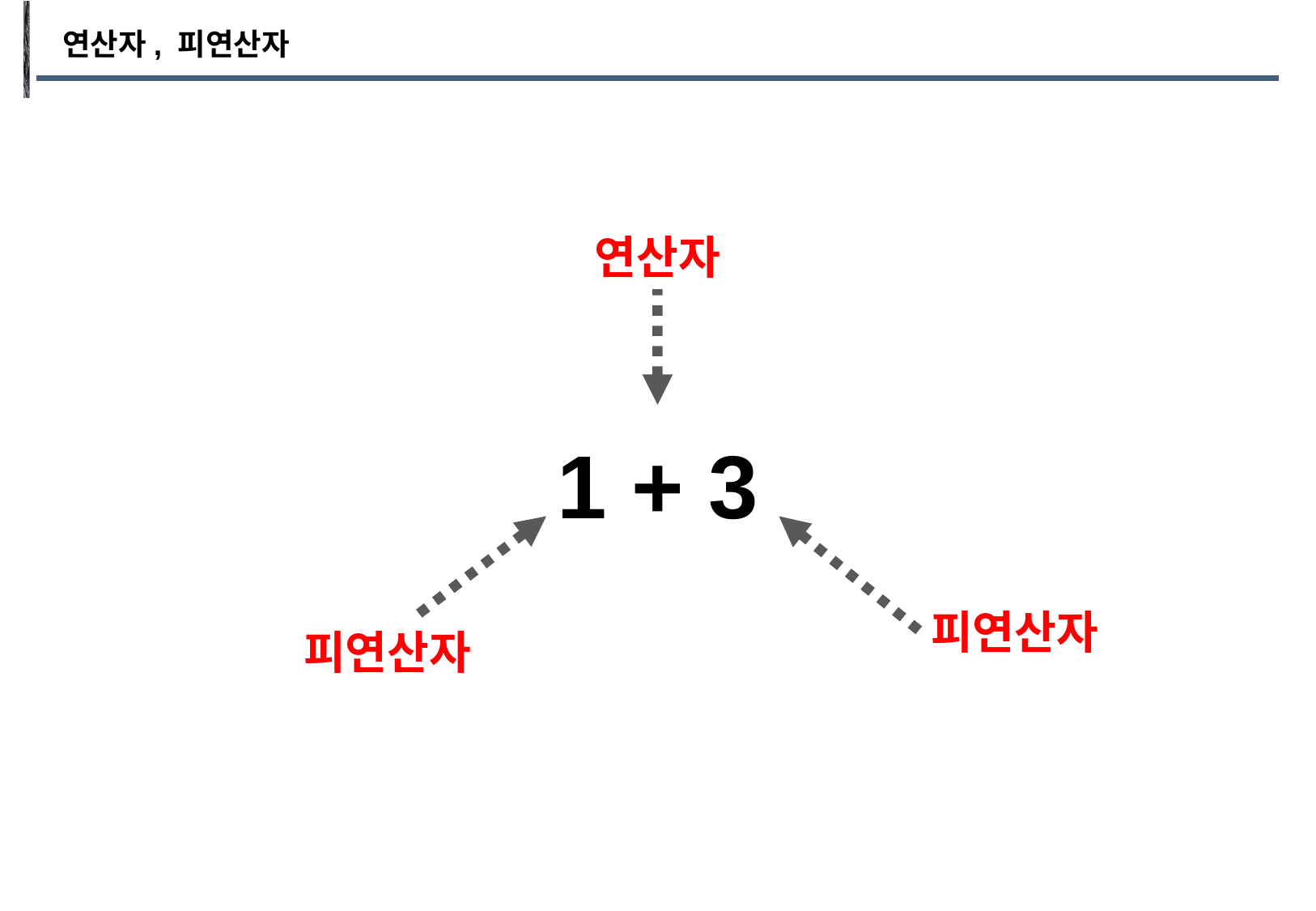

연산자, 피연산자

연산자
1 + 3
피연산자
피연산자